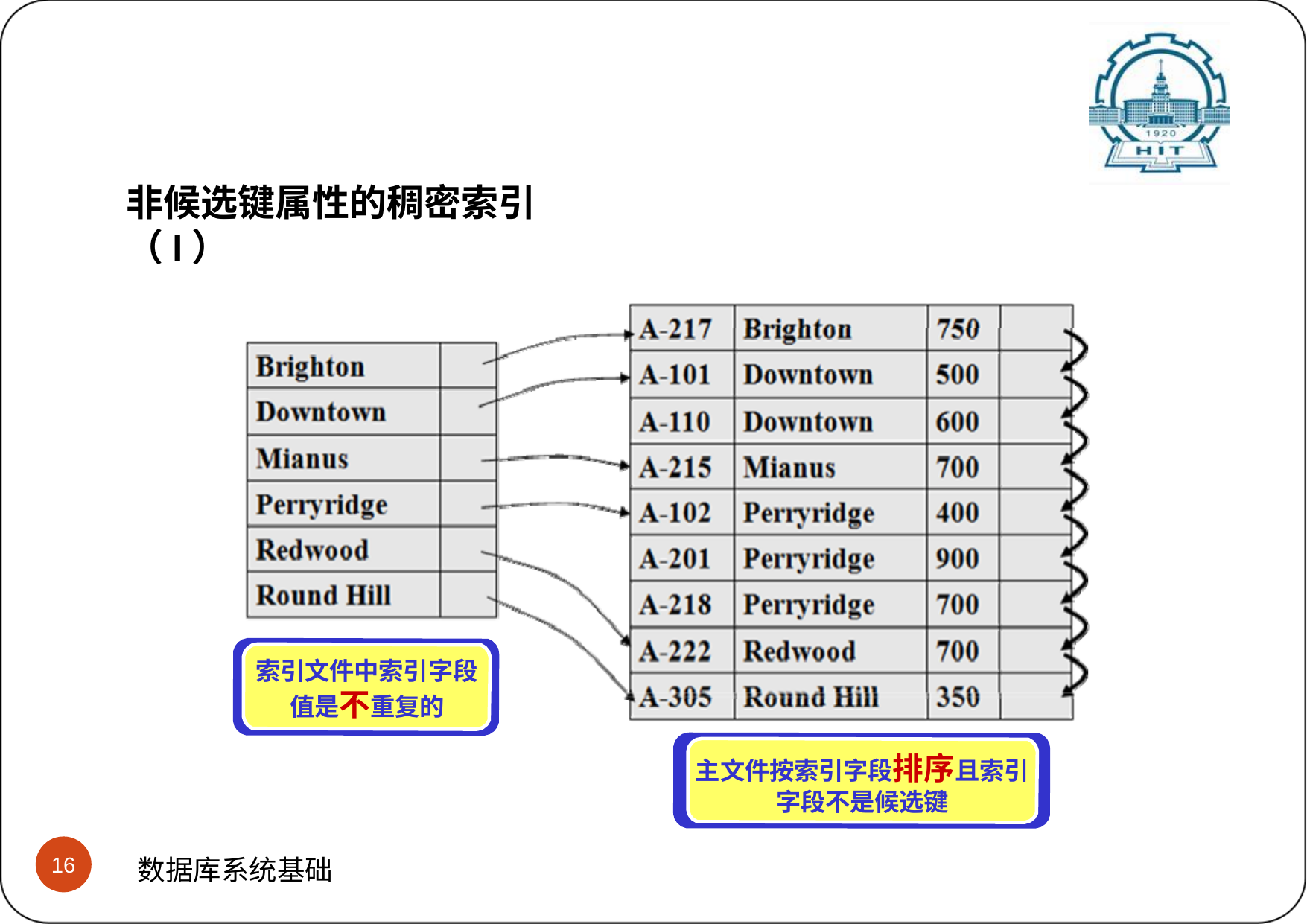

# 稠密索引和稀疏索引
(3)稠密索引如何定位记录
非候选键属性的稠密索引（I）

索引文件中索引字段 值是不重复的
主文件按索引字段排序且索引 字段不是候选键